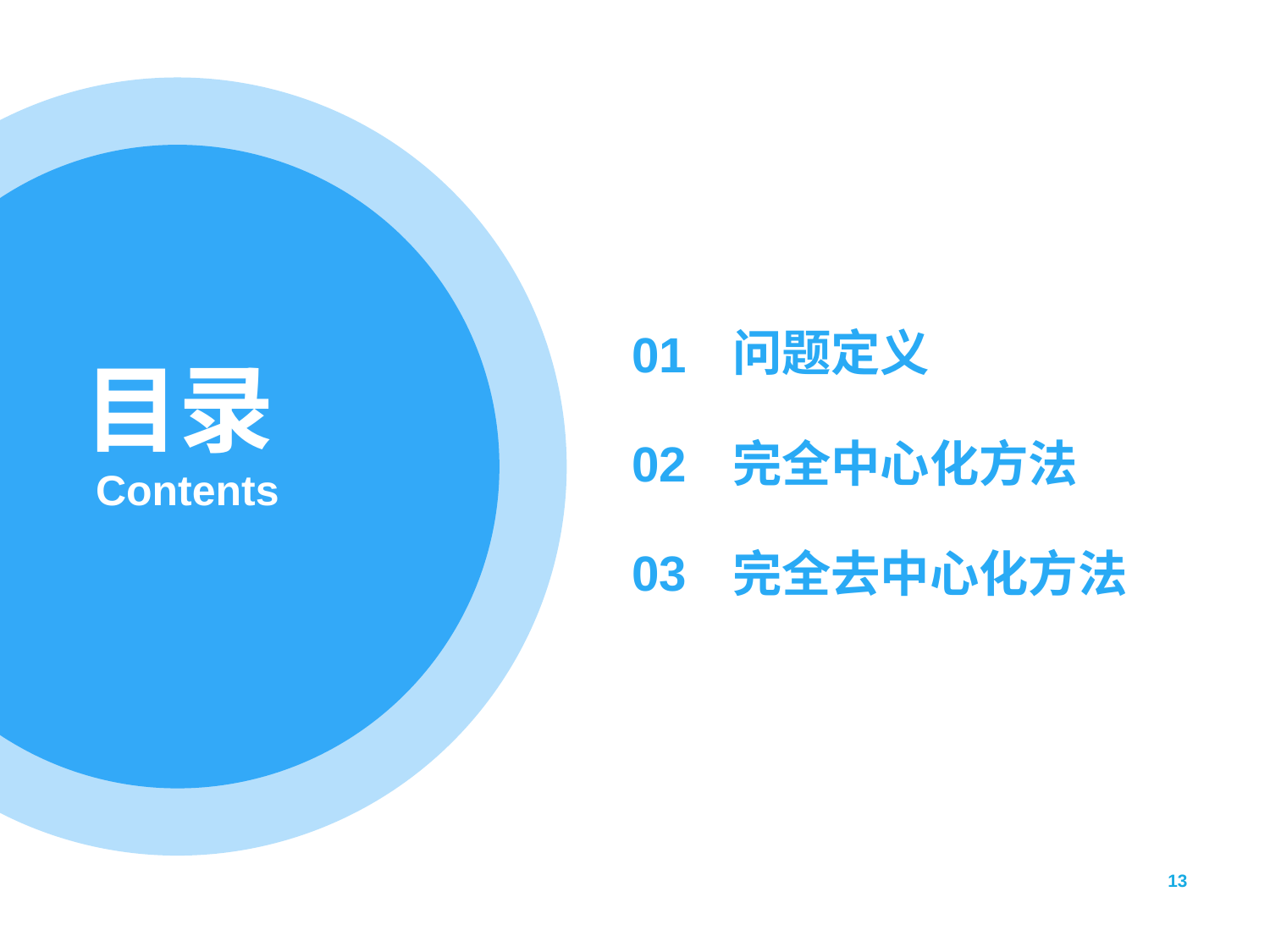

01
问题定义
02
完全中心化方法
03
完全去中心化方法

13